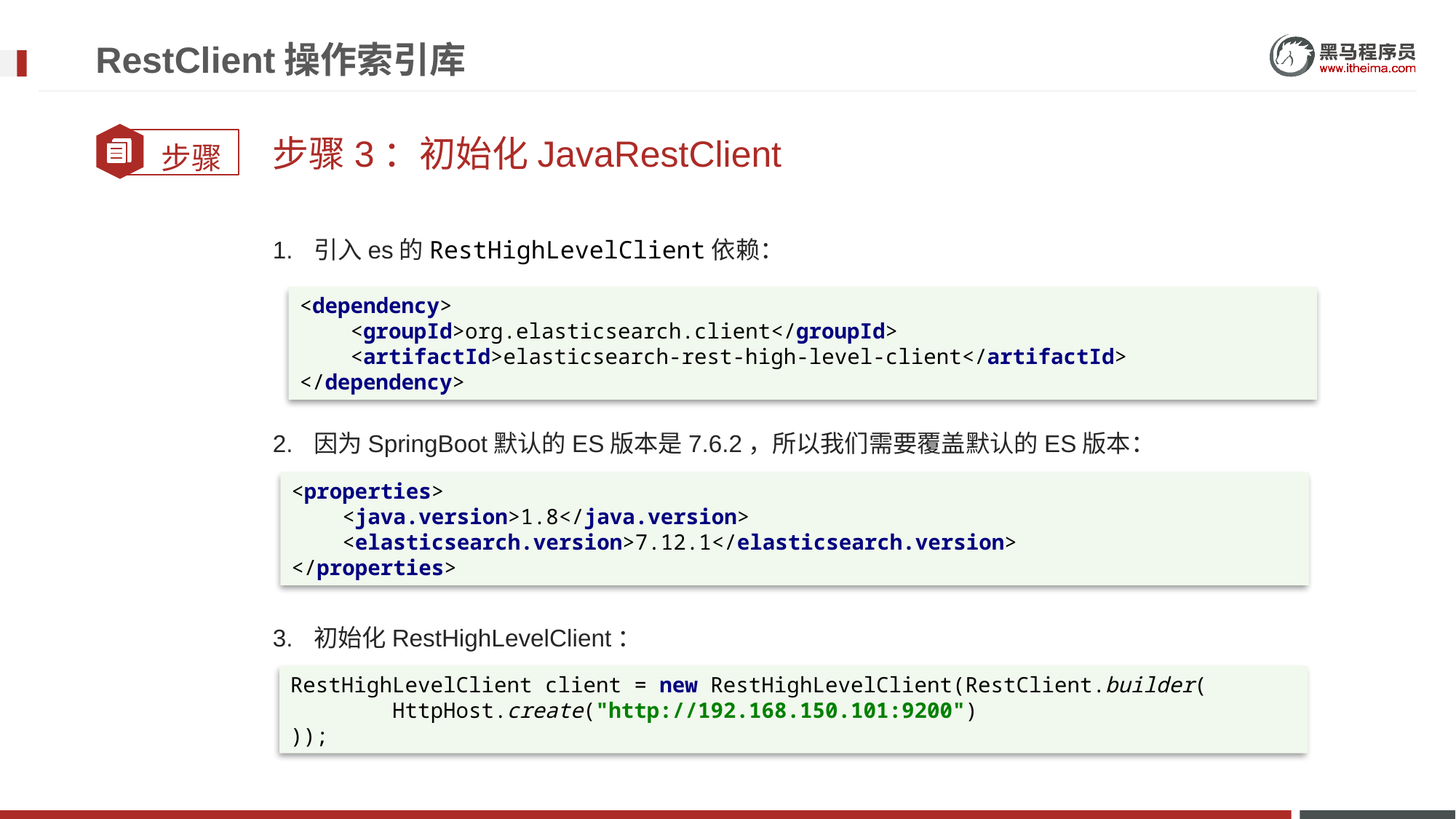

# RestClient操作索引库
步骤3：初始化JavaRestClient
引入es的RestHighLevelClient依赖：

因为SpringBoot默认的ES版本是7.6.2，所以我们需要覆盖默认的ES版本：

初始化RestHighLevelClient：

<dependency>
    <groupId>org.elasticsearch.client</groupId>
    <artifactId>elasticsearch-rest-high-level-client</artifactId>
</dependency>
<properties>
    <java.version>1.8</java.version>
    <elasticsearch.version>7.12.1</elasticsearch.version>
</properties>
RestHighLevelClient client = new RestHighLevelClient(RestClient.builder(
        HttpHost.create("http://192.168.150.101:9200")
));